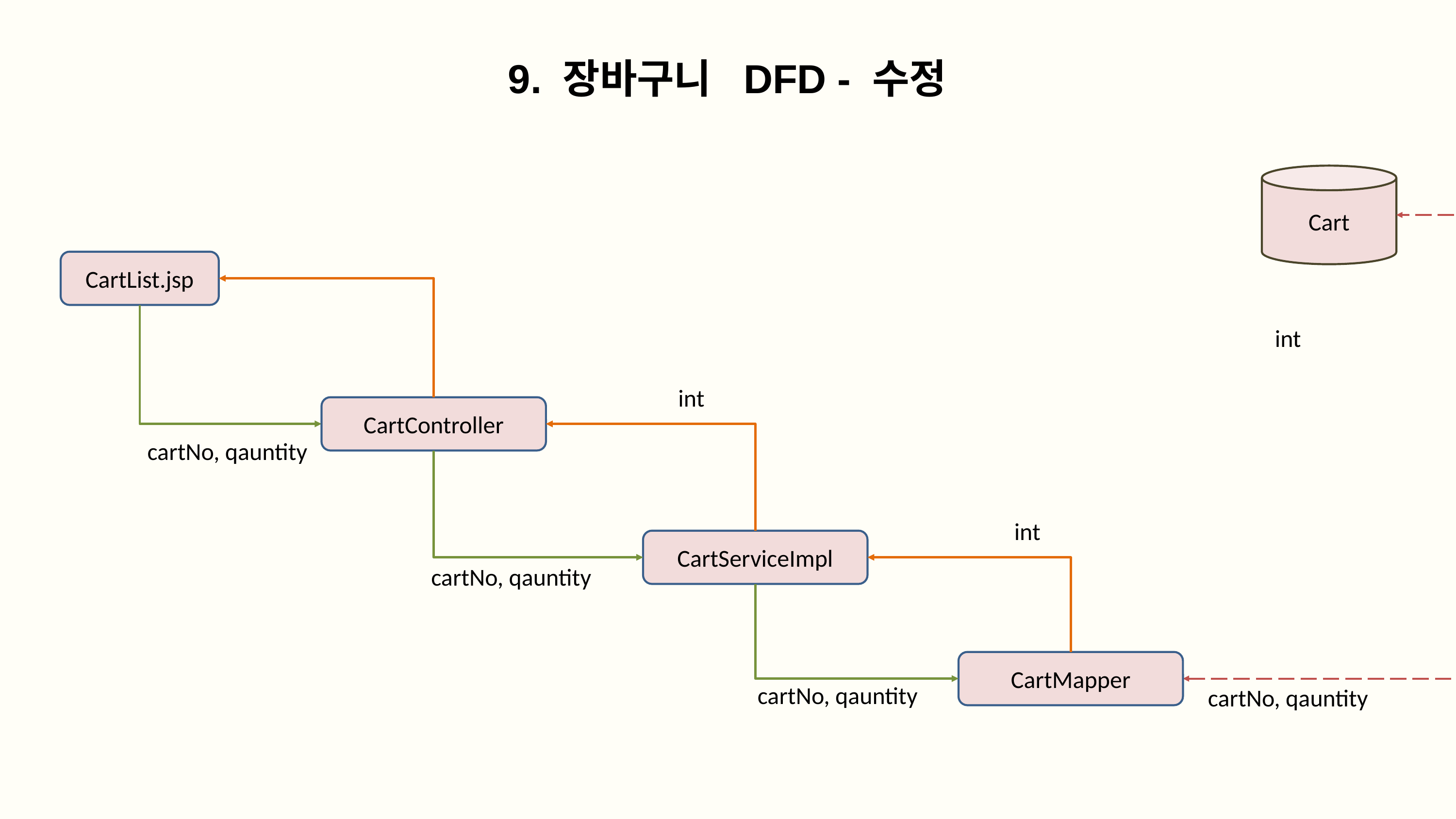

9. 장바구니  DFD - 수정
Cart
CartList.jsp
int
int
CartController
cartNo, qauntity
int
CartServiceImpl
cartNo, qauntity
CartMapper
cartNo, qauntity
cartNo, qauntity